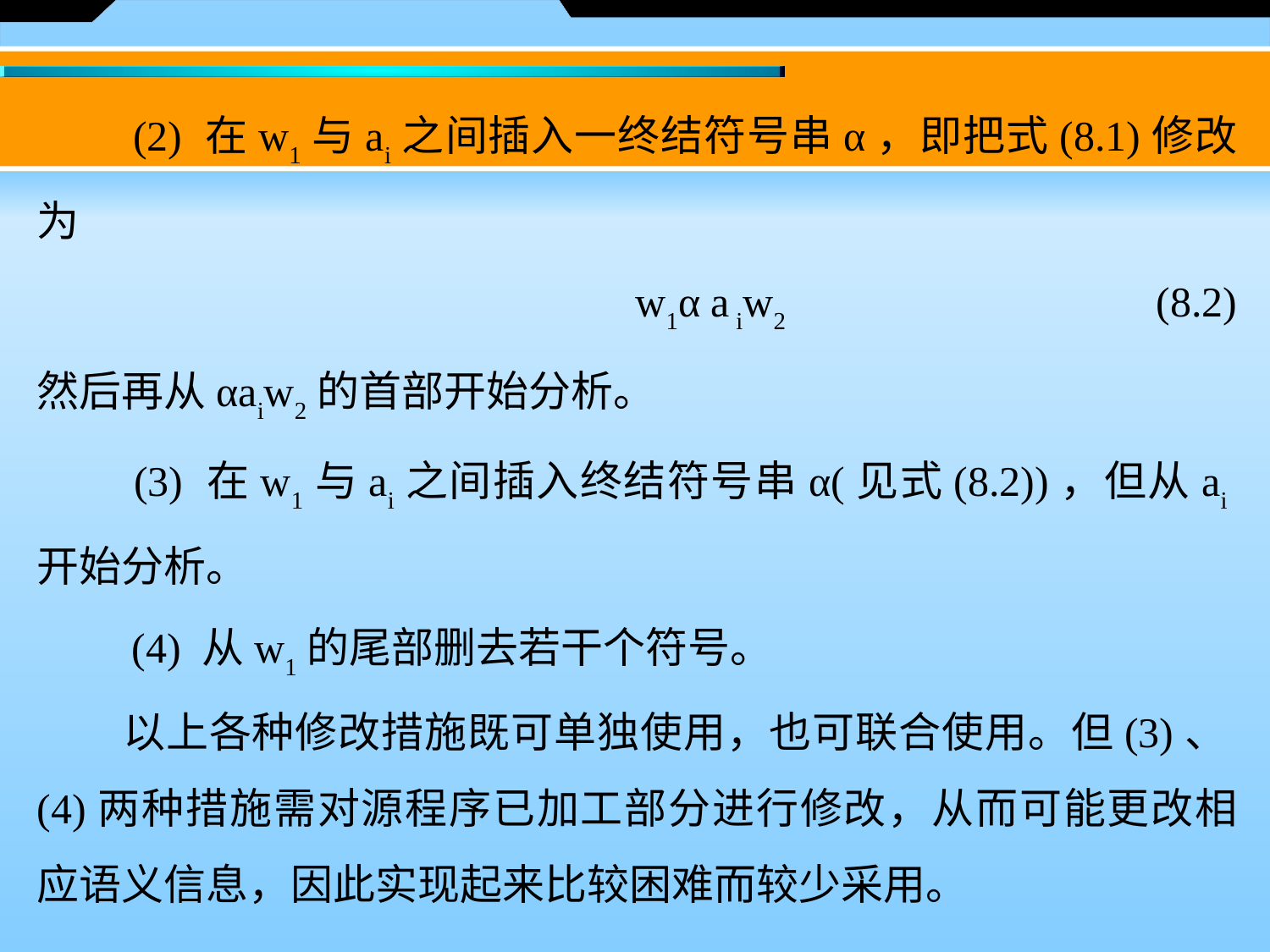

(2) 在w1与ai之间插入一终结符号串α，即把式(8.1)修改为
                    w1α a iw2                                   (8.2)
然后再从αaiw2的首部开始分析。
　　(3) 在w1与ai之间插入终结符号串α(见式(8.2))，但从ai开始分析。
　　(4) 从w1的尾部删去若干个符号。
　　以上各种修改措施既可单独使用，也可联合使用。但(3)、(4)两种措施需对源程序已加工部分进行修改，从而可能更改相应语义信息，因此实现起来比较困难而较少采用。